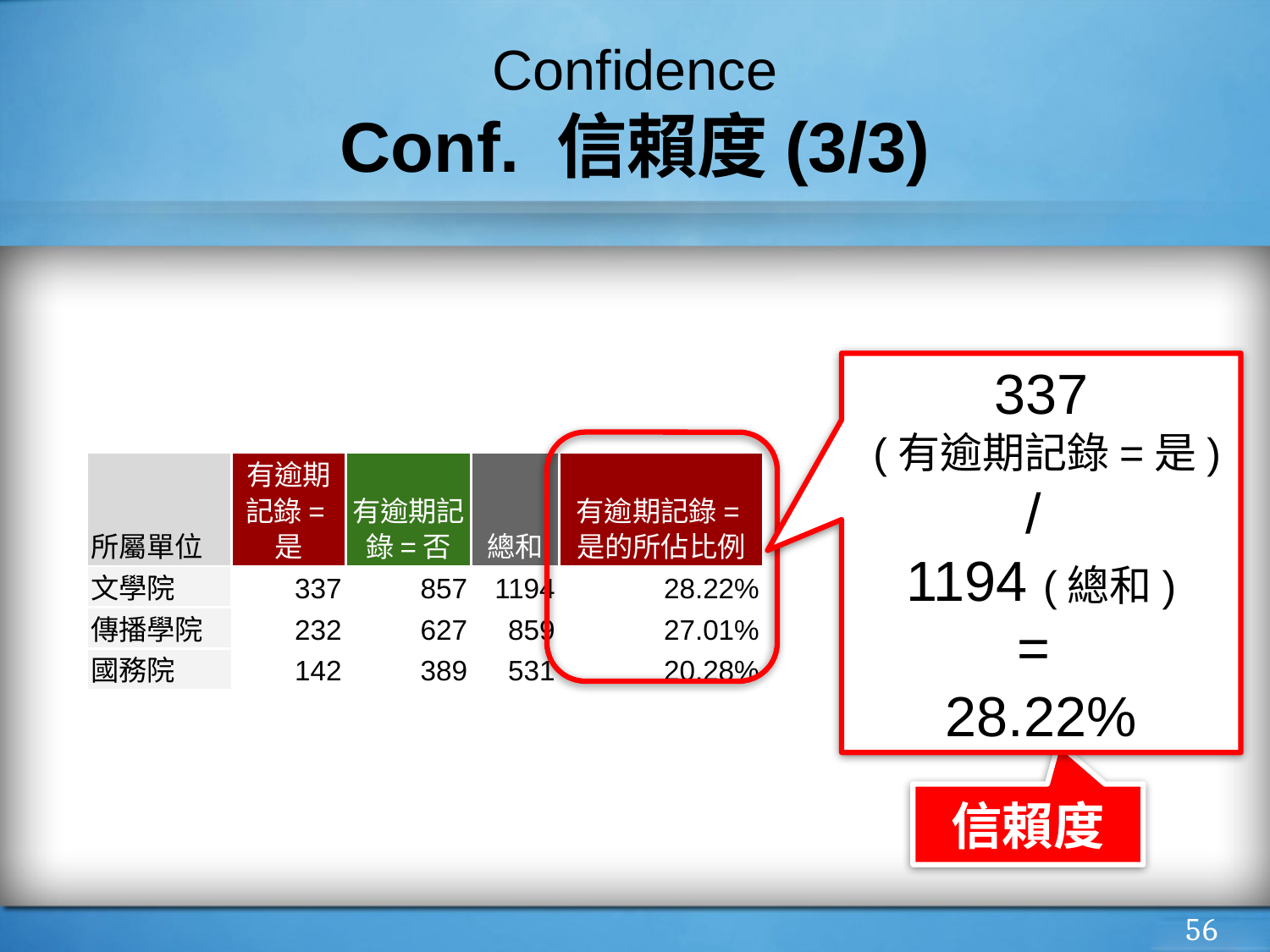

# Confidence
Conf. 信賴度(3/3)
337
 (有逾期記錄=是)
/
1194 (總和)
=
28.22%

| 所屬單位 | 有逾期記錄=是 | 有逾期記錄=否 | 總和 | 有逾期記錄=是的所佔比例 |
| --- | --- | --- | --- | --- |
| 文學院 | 337 | 857 | 1194 | 28.22% |
| 傳播學院 | 232 | 627 | 859 | 27.01% |
| 國務院 | 142 | 389 | 531 | 20.28% |
信賴度
56